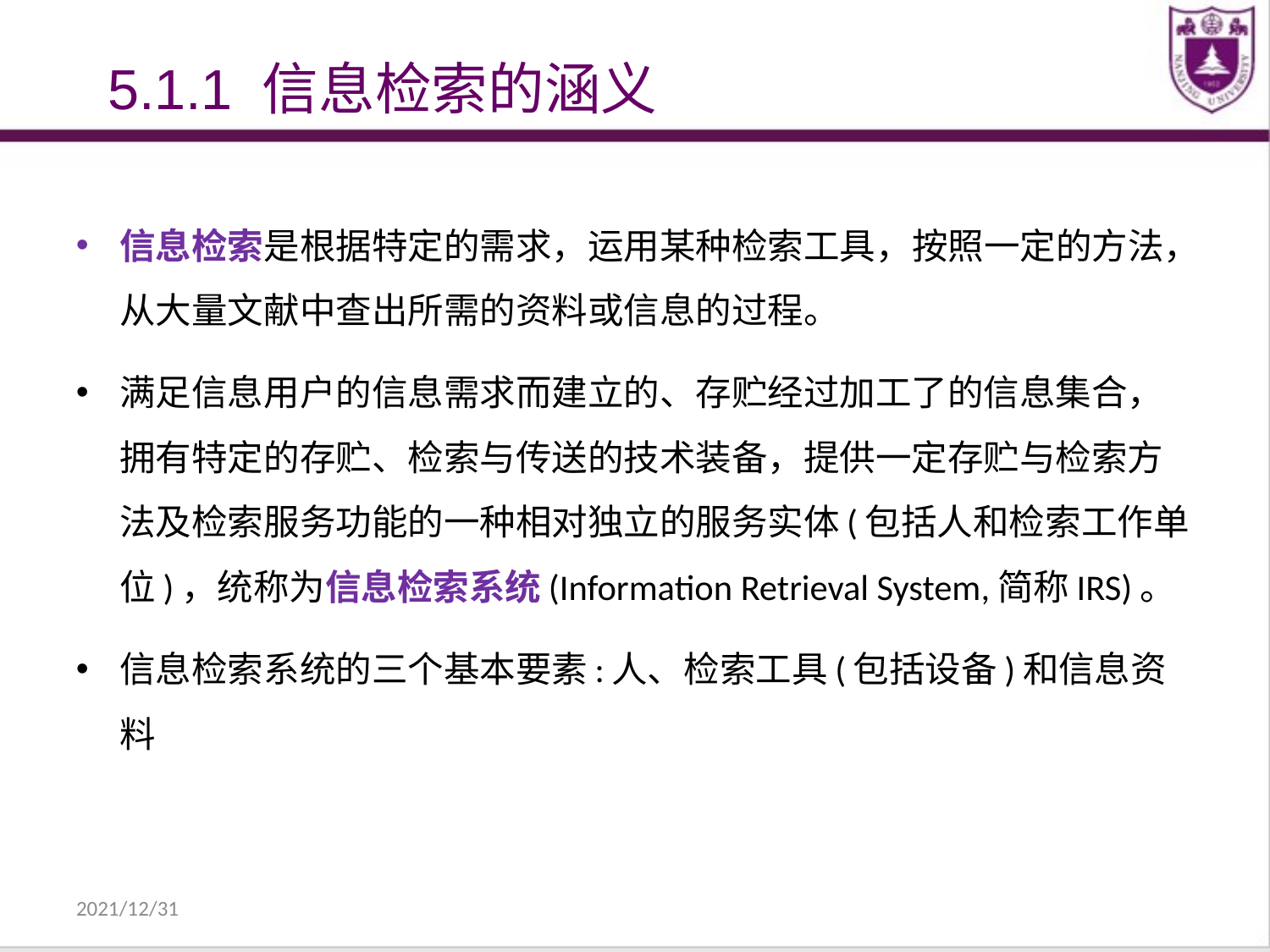

5.1.1 信息检索的涵义
信息检索是根据特定的需求，运用某种检索工具，按照一定的方法，从大量文献中查出所需的资料或信息的过程。
满足信息用户的信息需求而建立的、存贮经过加工了的信息集合，拥有特定的存贮、检索与传送的技术装备，提供一定存贮与检索方法及检索服务功能的一种相对独立的服务实体(包括人和检索工作单位)，统称为信息检索系统(Information Retrieval System,简称IRS)。
信息检索系统的三个基本要素:人、检索工具(包括设备)和信息资料
2021/12/31